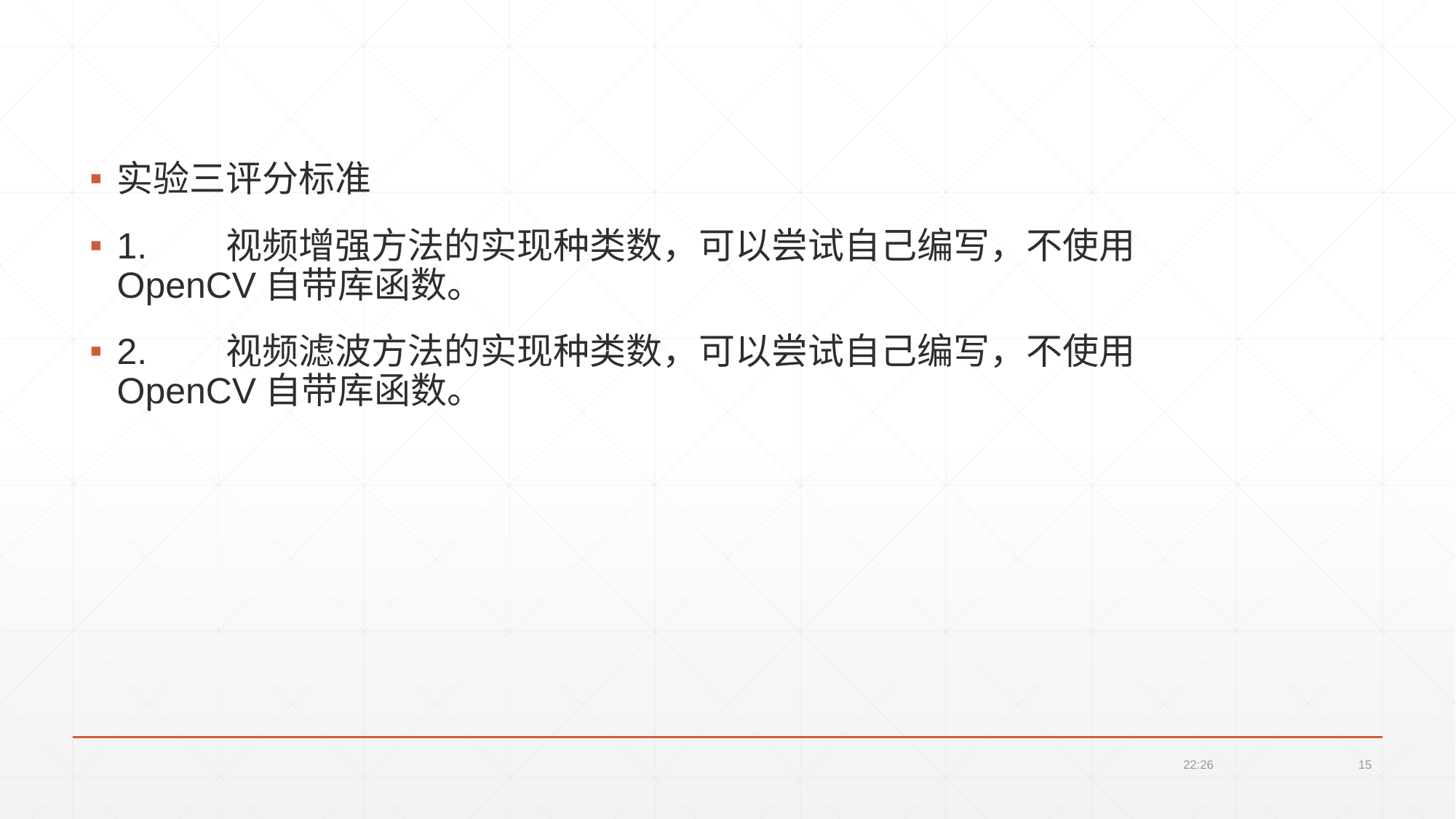

#
实验三评分标准
1.	视频增强方法的实现种类数，可以尝试自己编写，不使用OpenCV自带库函数。
2.	视频滤波方法的实现种类数，可以尝试自己编写，不使用OpenCV自带库函数。

22:26
15